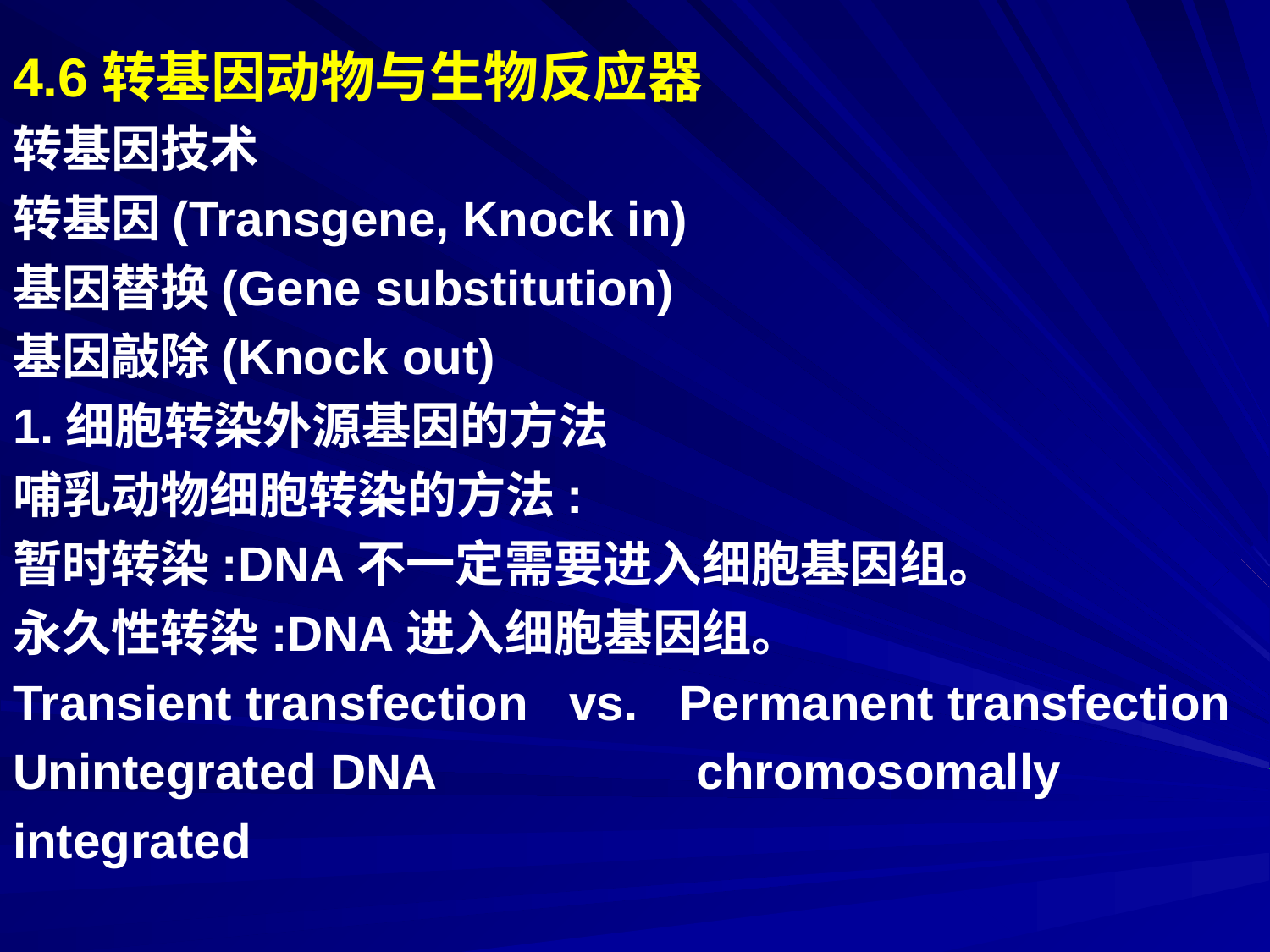

4.6转基因动物与生物反应器
转基因技术
转基因(Transgene, Knock in)
基因替换(Gene substitution)
基因敲除(Knock out)
1.细胞转染外源基因的方法
哺乳动物细胞转染的方法:
暂时转染:DNA不一定需要进入细胞基因组。
永久性转染:DNA进入细胞基因组。
Transient transfection   vs.   Permanent transfection
Unintegrated DNA                   chromosomally
integrated